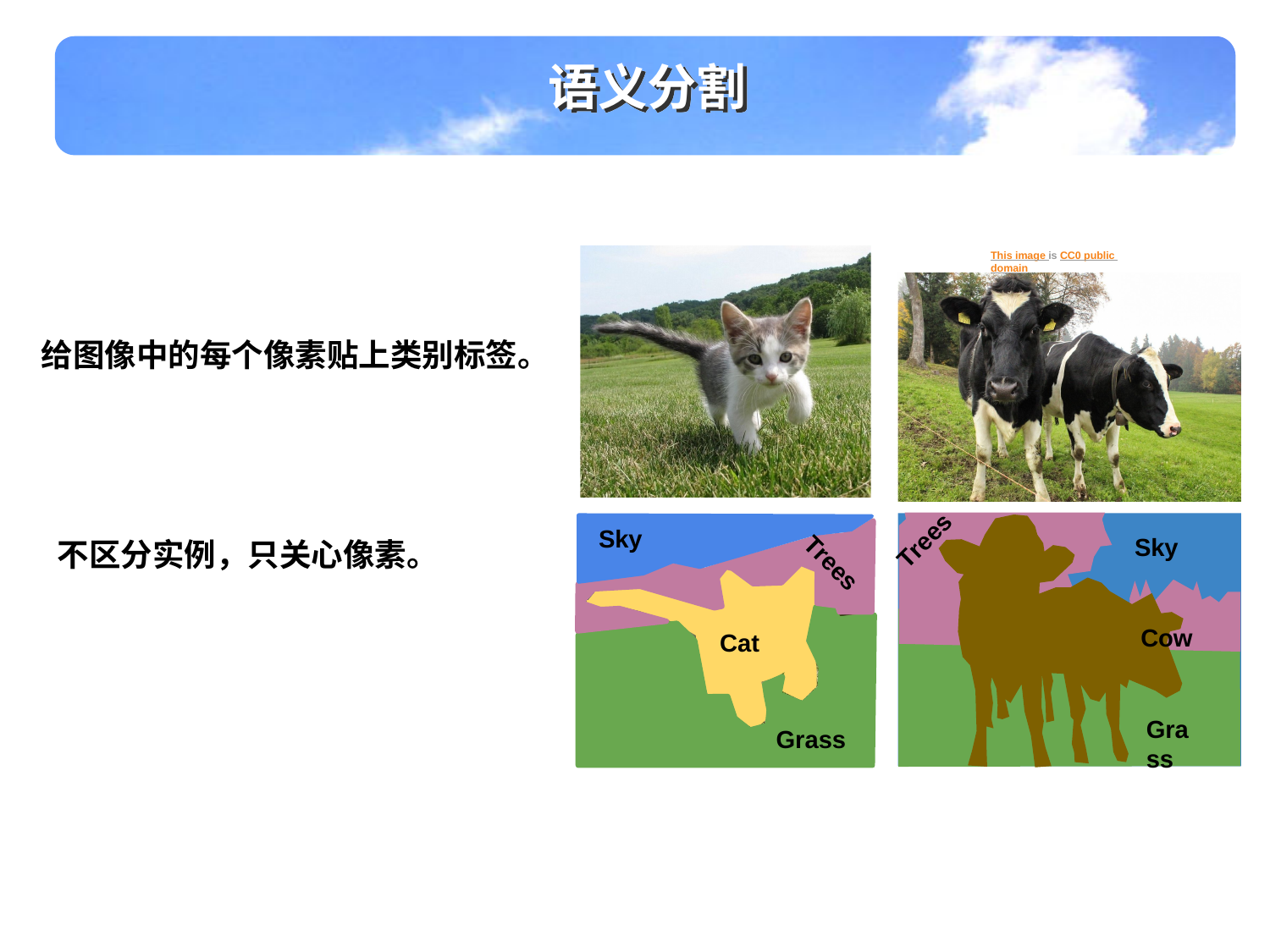

语义分割

This image is CC0 public domain

Sky

Cow

Grass
Sky
Trees
Trees
Cat
Grass
给图像中的每个像素贴上类别标签。
不区分实例，只关心像素。